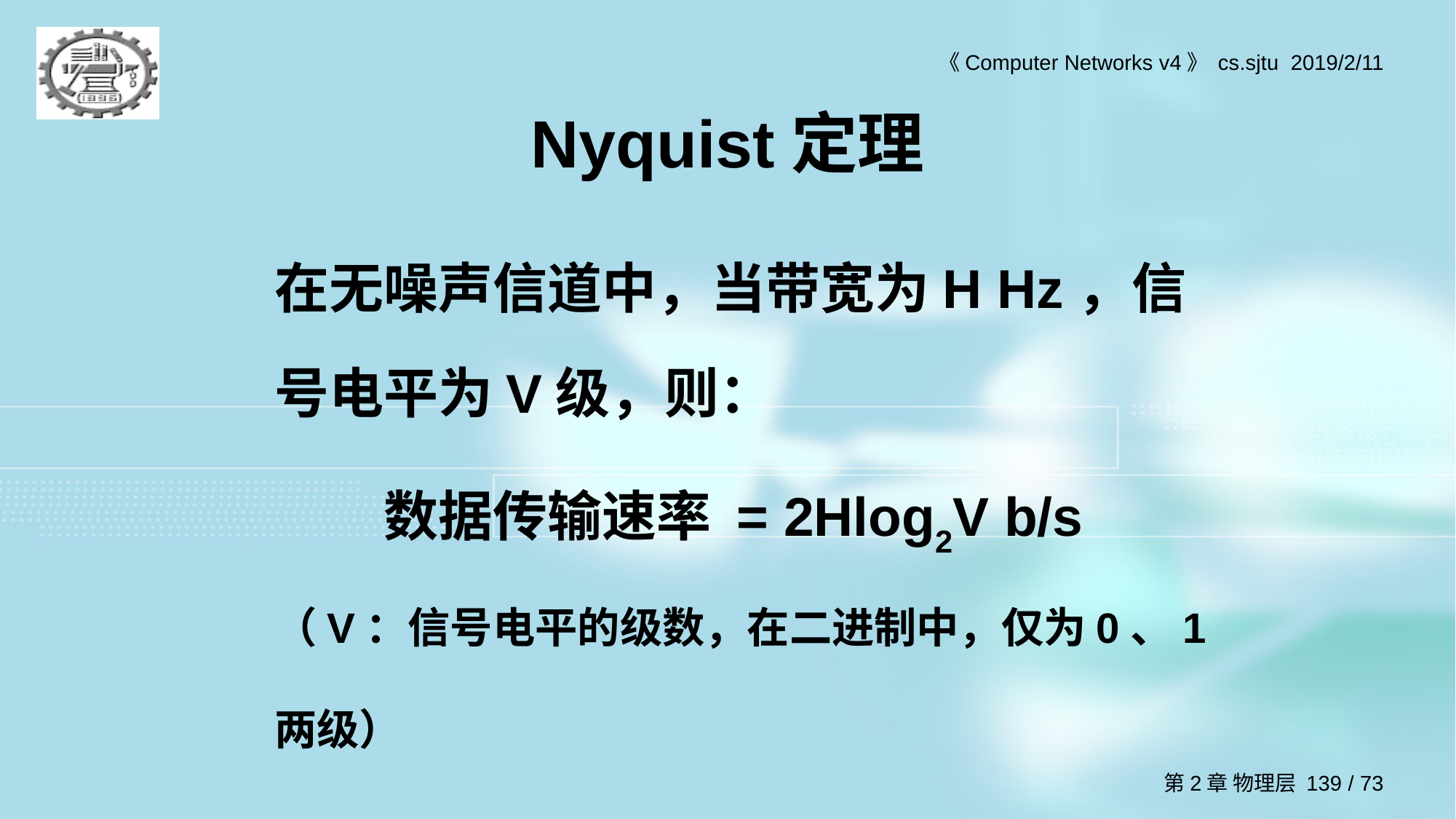

# Nyquist定理
在无噪声信道中，当带宽为H Hz，信号电平为V级，则：
	数据传输速率 = 2Hlog2V b/s
（V：信号电平的级数，在二进制中，仅为0、1两级）